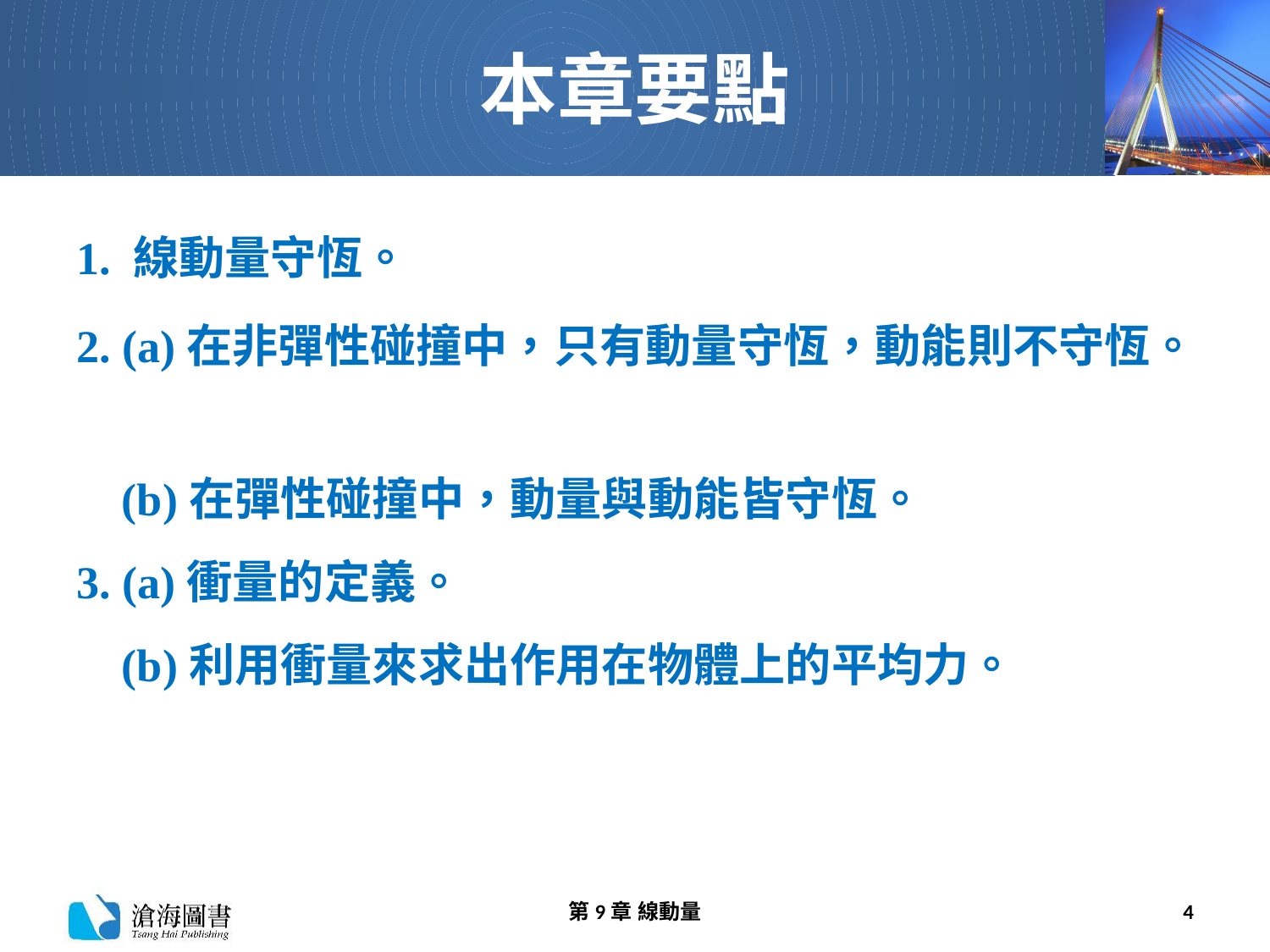

# 本章要點
1. 線動量守恆。
2. (a)在非彈性碰撞中，只有動量守恆，動能則不守恆。
    (b)在彈性碰撞中，動量與動能皆守恆。
3. (a)衝量的定義。
    (b)利用衝量來求出作用在物體上的平均力。

第9章 線動量
4